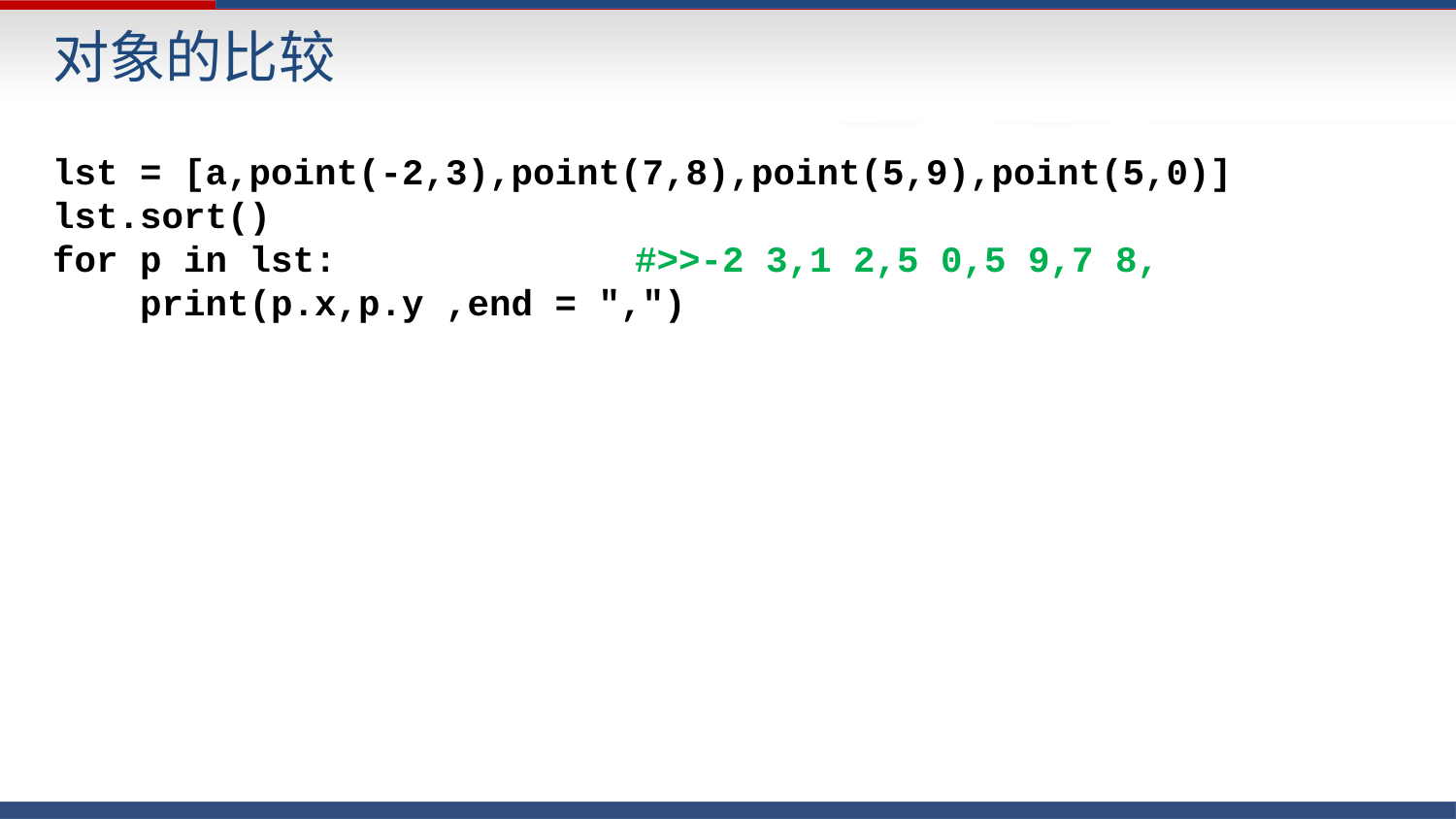

对象的比较

lst = [a,point(-2,3),point(7,8),point(5,9),point(5,0)]
lst.sort()
for p in lst: 		#>>-2 3,1 2,5 0,5 9,7 8,
    print(p.x,p.y ,end = ",")